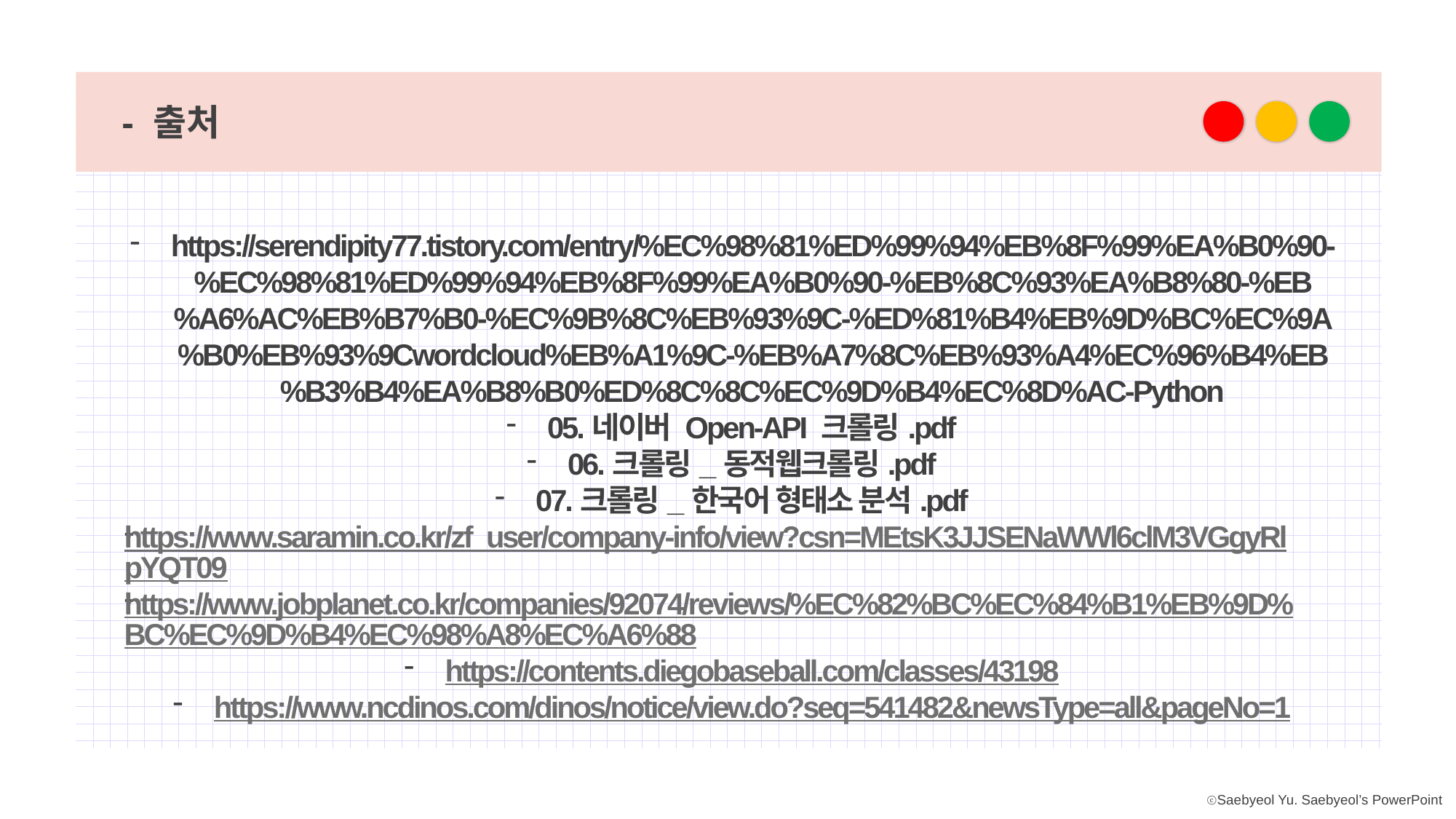

- 출처

https://serendipity77.tistory.com/entry/%EC%98%81%ED%99%94%EB%8F%99%EA%B0%90-%EC%98%81%ED%99%94%EB%8F%99%EA%B0%90-%EB%8C%93%EA%B8%80-%EB%A6%AC%EB%B7%B0-%EC%9B%8C%EB%93%9C-%ED%81%B4%EB%9D%BC%EC%9A%B0%EB%93%9Cwordcloud%EB%A1%9C-%EB%A7%8C%EB%93%A4%EC%96%B4%EB%B3%B4%EA%B8%B0%ED%8C%8C%EC%9D%B4%EC%8D%AC-Python
05.네이버 Open-API 크롤링.pdf
06.크롤링_동적웹크롤링.pdf
07.크롤링_한국어 형태소 분석.pdf
https://www.saramin.co.kr/zf_user/company-info/view?csn=MEtsK3JJSENaWWl6clM3VGgyRlpYQT09
https://www.jobplanet.co.kr/companies/92074/reviews/%EC%82%BC%EC%84%B1%EB%9D%BC%EC%9D%B4%EC%98%A8%EC%A6%88
https://contents.diegobaseball.com/classes/43198
https://www.ncdinos.com/dinos/notice/view.do?seq=541482&newsType=all&pageNo=1